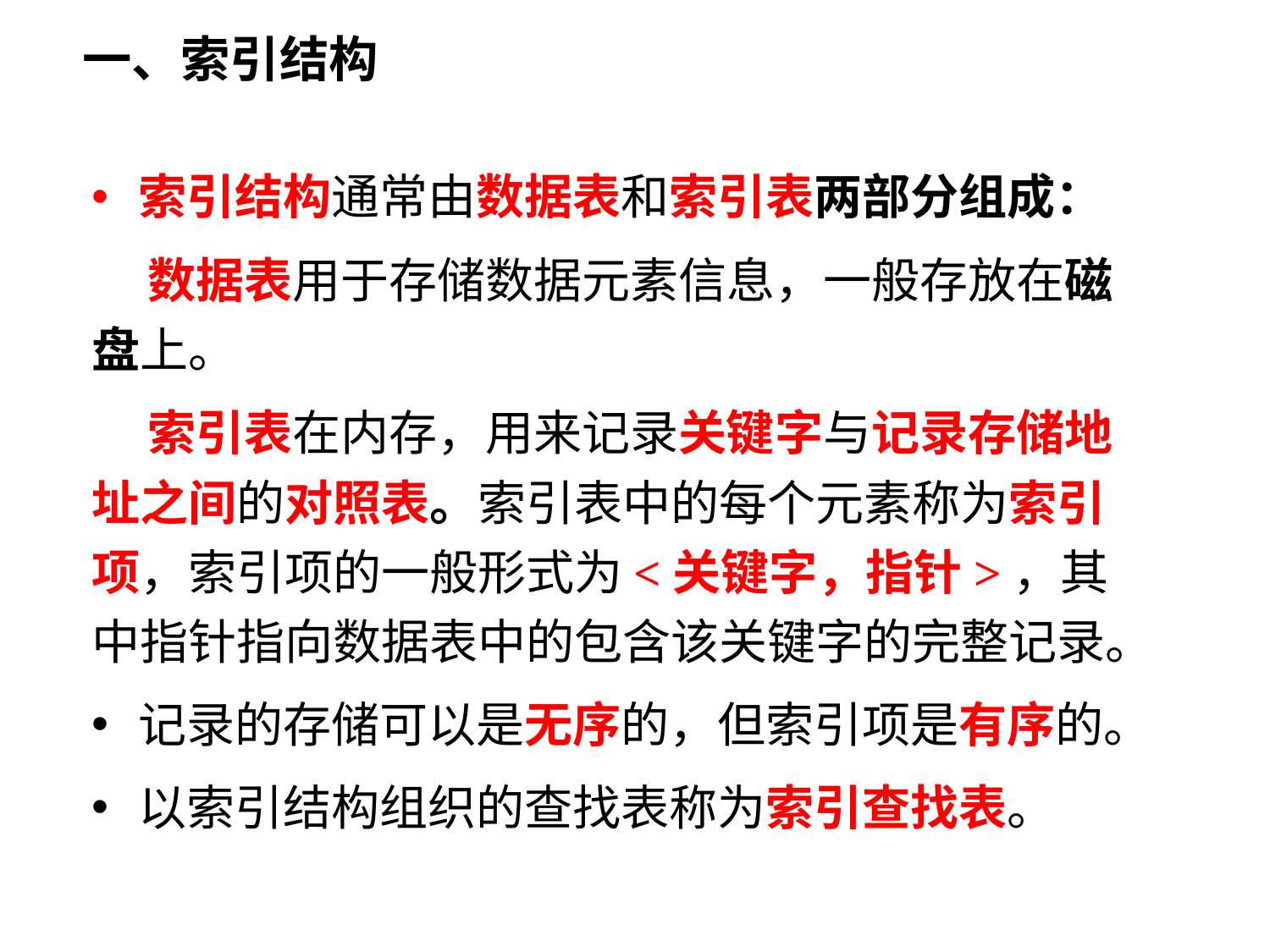

# 一、索引结构
索引结构通常由数据表和索引表两部分组成：
    数据表用于存储数据元素信息，一般存放在磁盘上。
    索引表在内存，用来记录关键字与记录存储地址之间的对照表。索引表中的每个元素称为索引项，索引项的一般形式为<关键字，指针>，其中指针指向数据表中的包含该关键字的完整记录。
记录的存储可以是无序的，但索引项是有序的。
以索引结构组织的查找表称为索引查找表。